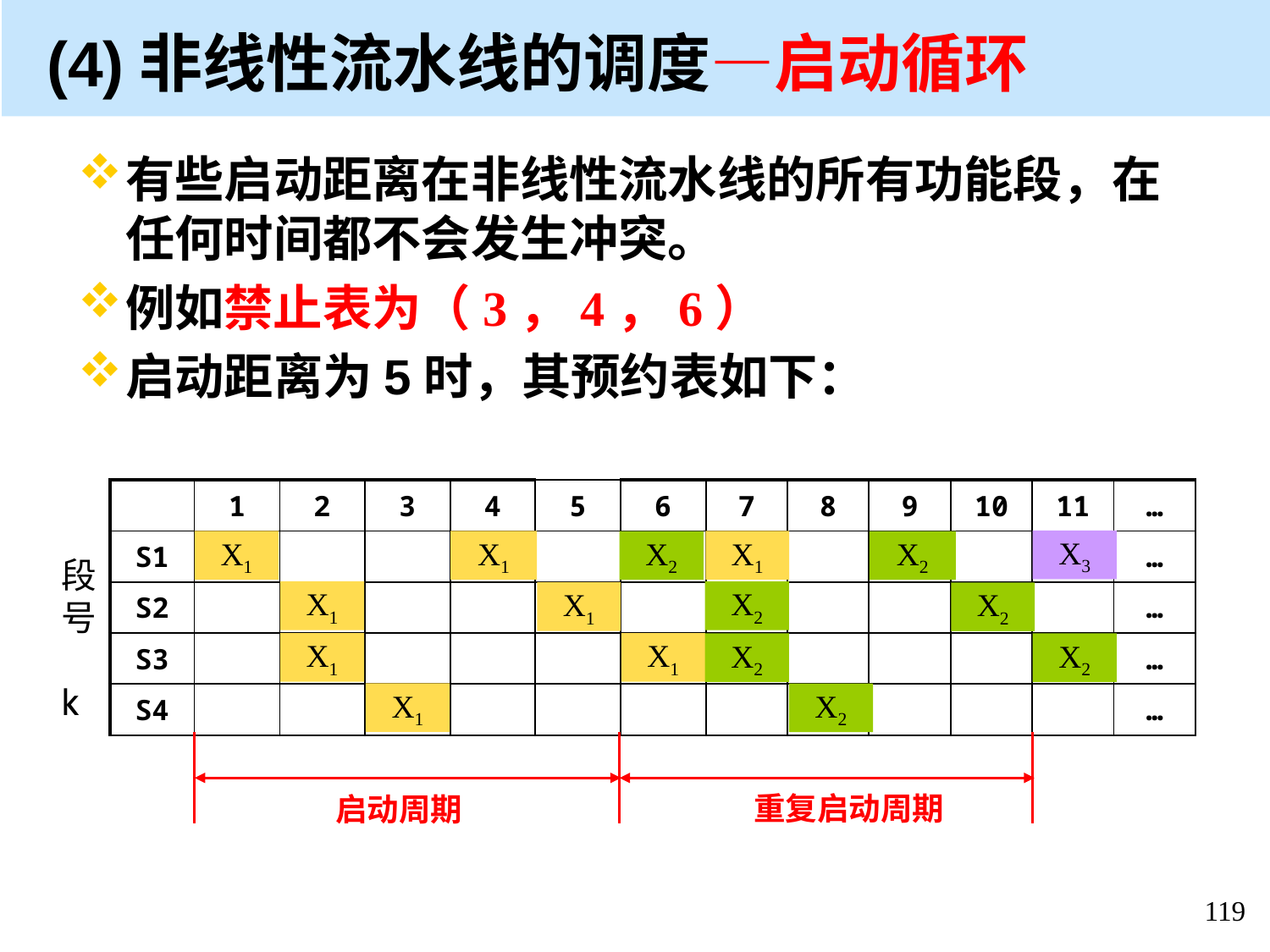

(4)非线性流水线的调度—启动循环
有些启动距离在非线性流水线的所有功能段，在任何时间都不会发生冲突。
例如禁止表为（3，4，6）
启动距离为5时，其预约表如下：
|  | 1 | 2 | 3 | 4 | 5 | 6 | 7 | 8 | 9 | 10 | 11 | … |
| --- | --- | --- | --- | --- | --- | --- | --- | --- | --- | --- | --- | --- |
| S1 |  |  |  |  |  |  |  |  |  |  |  | … |
| S2 |  |  |  |  |  |  |  |  |  |  |  | … |
| S3 |  |  |  |  |  |  |  |  |  |  |  | … |
| S4 |  |  |  |  |  |  |  |  |  |  |  | … |
X3
X1
X1
X1
X2
X2
段号 k
X1
X2
X1
X2
X1
X1
X2
X2
X1
X2
重复启动周期
启动周期